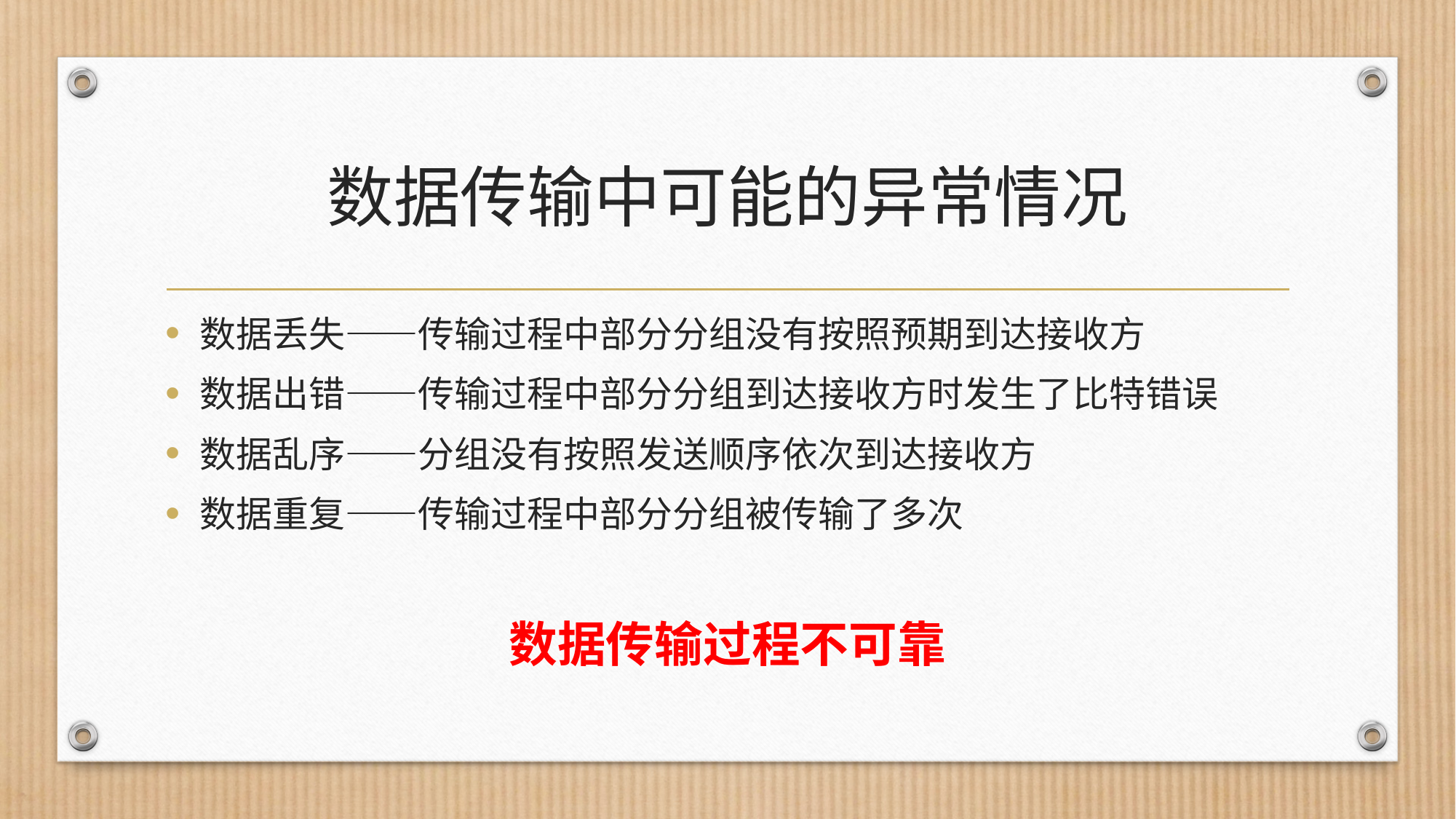

# 数据传输中可能的异常情况
数据丢失——传输过程中部分分组没有按照预期到达接收方
数据出错——传输过程中部分分组到达接收方时发生了比特错误
数据乱序——分组没有按照发送顺序依次到达接收方
数据重复——传输过程中部分分组被传输了多次

数据传输过程不可靠